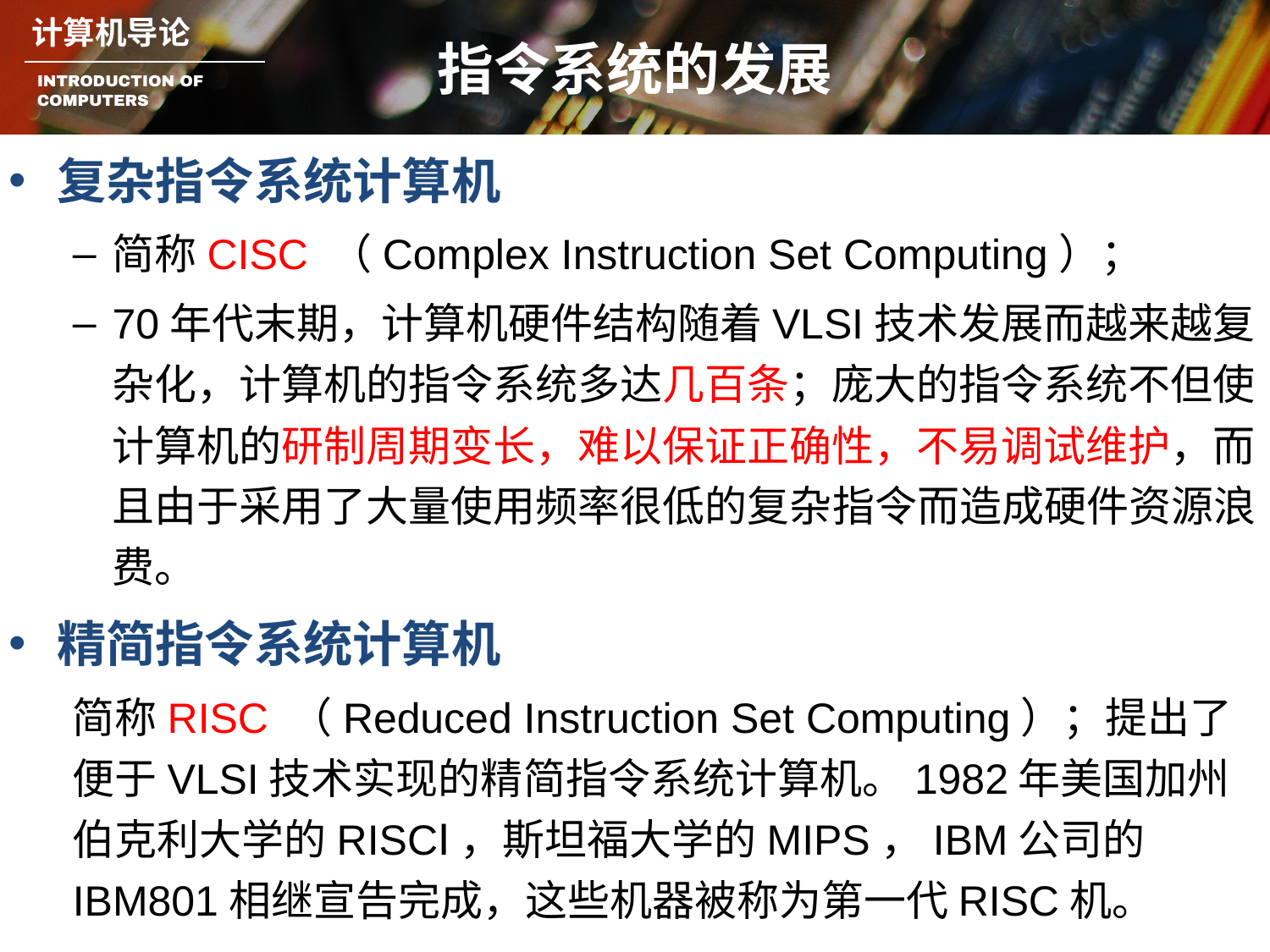

# 指令系统的发展
复杂指令系统计算机
简称CISC （Complex Instruction Set Computing）；
70年代末期，计算机硬件结构随着VLSI技术发展而越来越复杂化，计算机的指令系统多达几百条；庞大的指令系统不但使计算机的研制周期变长，难以保证正确性，不易调试维护，而且由于采用了大量使用频率很低的复杂指令而造成硬件资源浪费。
精简指令系统计算机
简称RISC （Reduced Instruction Set Computing）；提出了便于VLSI技术实现的精简指令系统计算机。1982年美国加州伯克利大学的RISCⅠ，斯坦福大学的MIPS，IBM公司的IBM801相继宣告完成，这些机器被称为第一代RISC机。